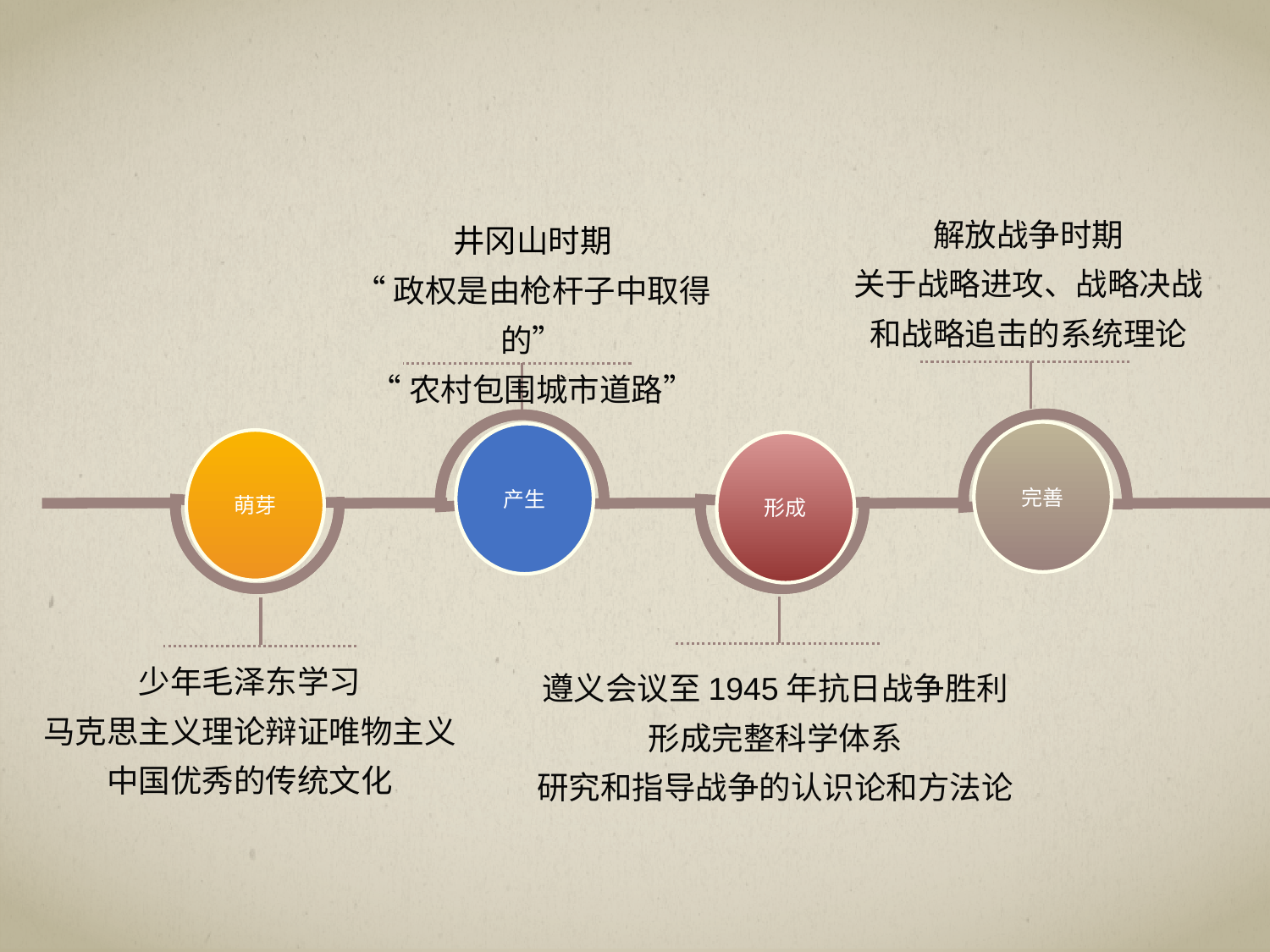

解放战争时期
关于战略进攻、战略决战和战略追击的系统理论

井冈山时期
“政权是由枪杆子中取得的”
“农村包围城市道路”

完善

产生

萌芽

形成

遵义会议至1945年抗日战争胜利
形成完整科学体系
研究和指导战争的认识论和方法论

少年毛泽东学习
马克思主义理论辩证唯物主义
中国优秀的传统文化